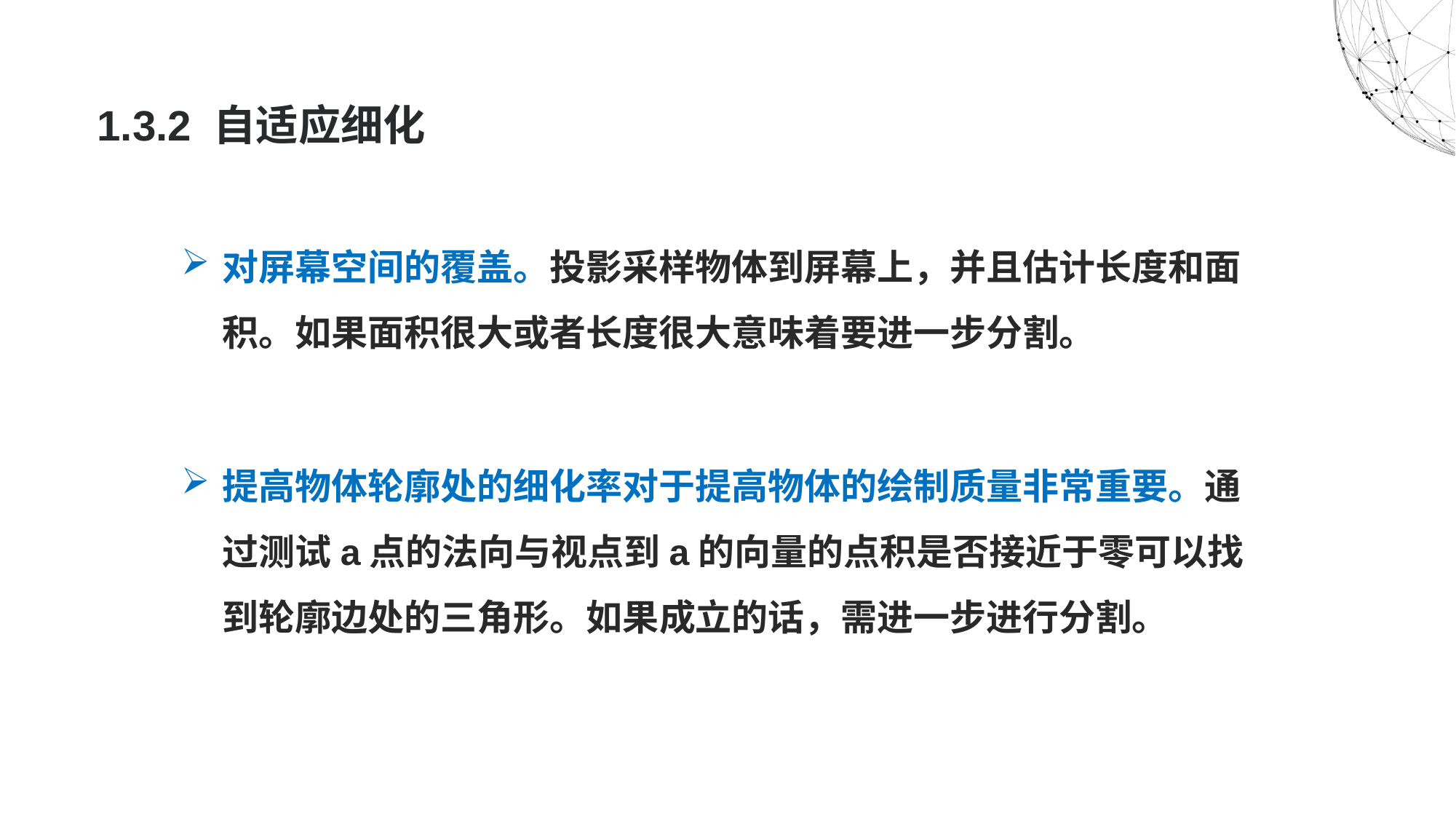

# 1.3.2 自适应细化
对屏幕空间的覆盖。投影采样物体到屏幕上，并且估计长度和面积。如果面积很大或者长度很大意味着要进一步分割。

提高物体轮廓处的细化率对于提高物体的绘制质量非常重要。通过测试a点的法向与视点到a的向量的点积是否接近于零可以找到轮廓边处的三角形。如果成立的话，需进一步进行分割。